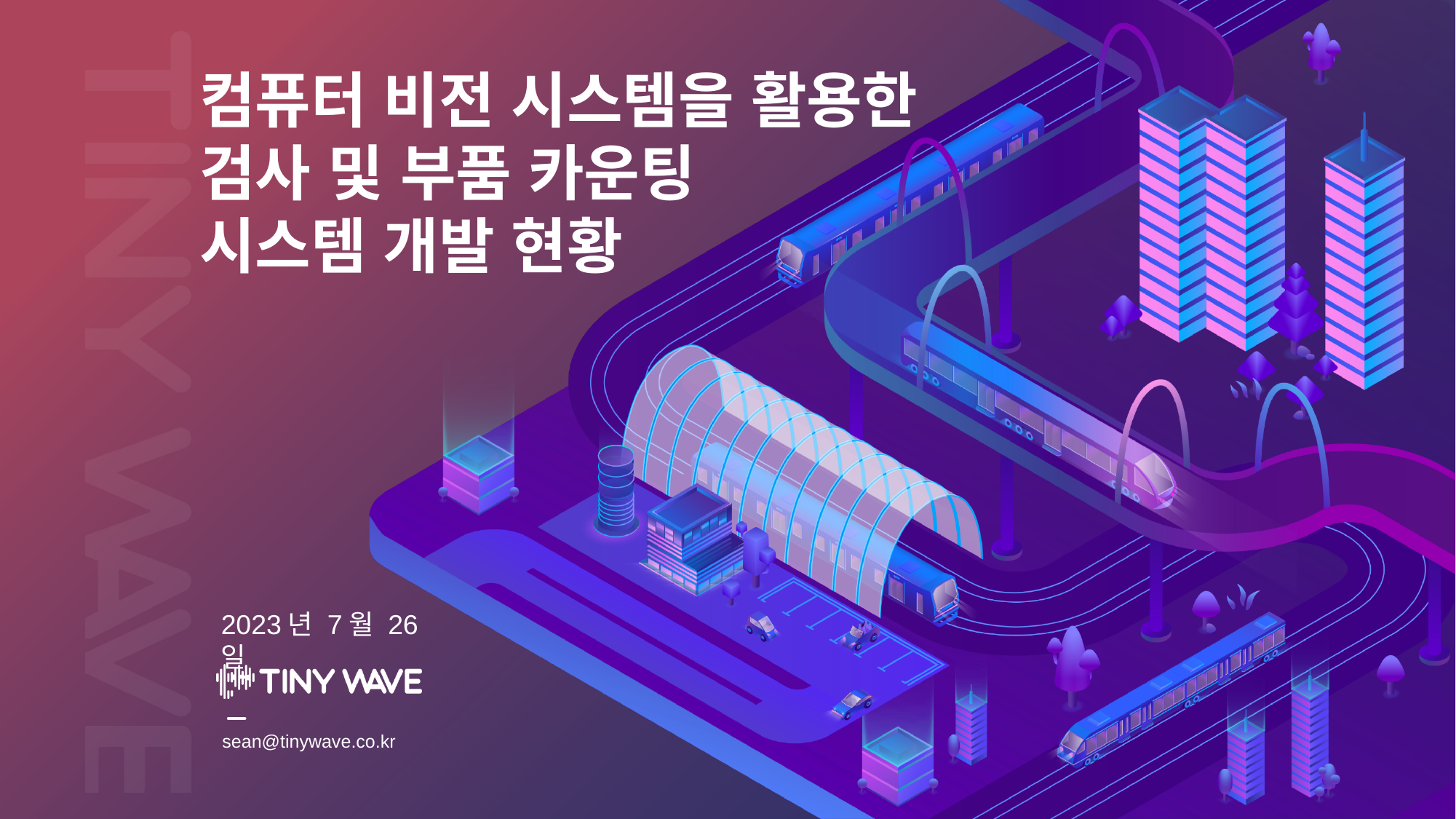

컴퓨터 비전 시스템을 활용한
검사 및 부품 카운팅
시스템 개발 현황

2023년 7월 26일
sean@tinywave.co.kr